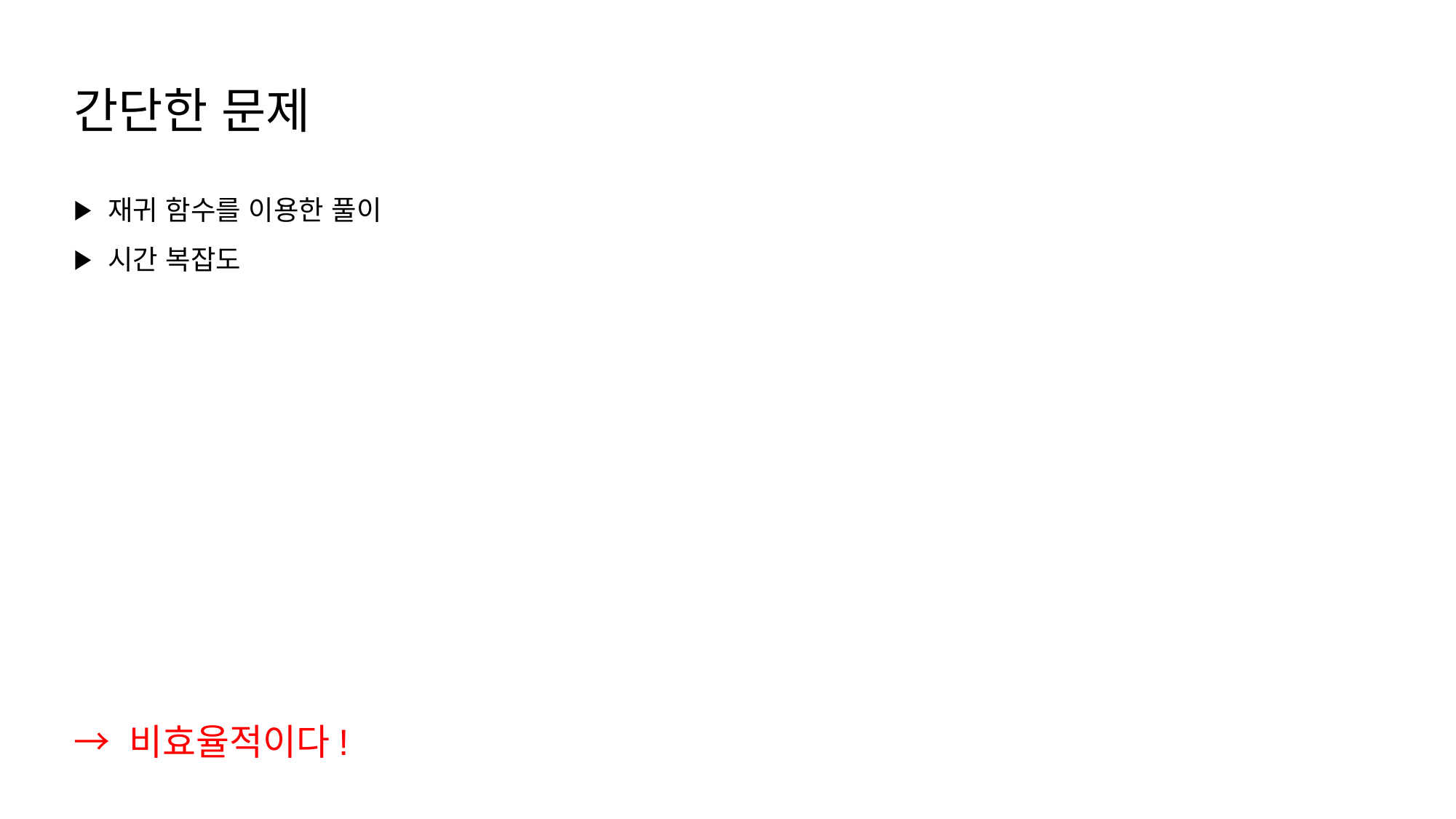

간단한 문제
재귀 함수를 이용한 풀이
시간 복잡도

→ 비효율적이다!